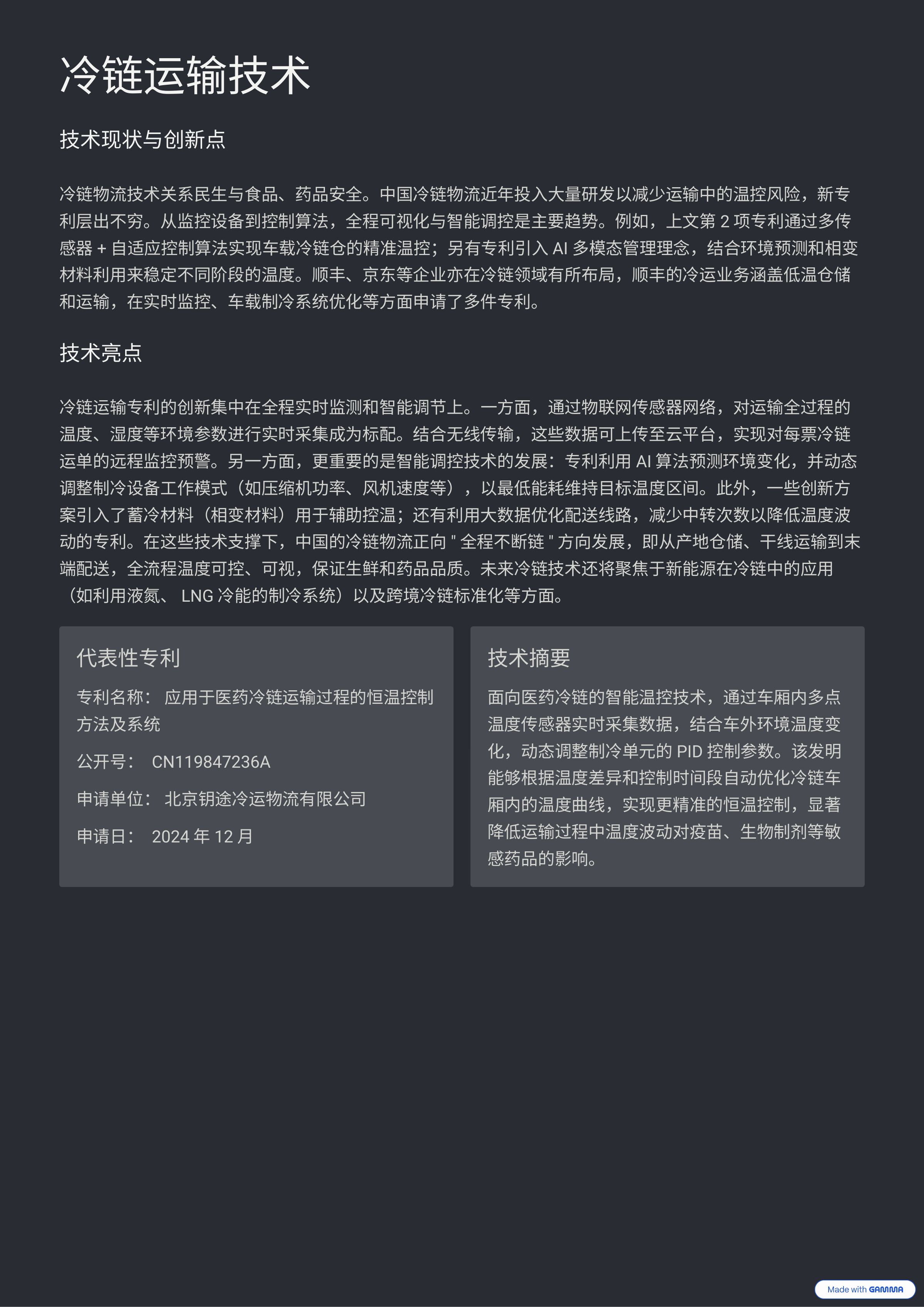

冷链运输技术
技术现状与创新点
冷链物流技术关系民生与食品、药品安全。中国冷链物流近年投入大量研发以减少运输中的温控风险，新专利层出不穷。从监控设备到控制算法，全程可视化与智能调控是主要趋势。例如，上文第2项专利通过多传感器+自适应控制算法实现车载冷链仓的精准温控；另有专利引入AI多模态管理理念，结合环境预测和相变材料利用来稳定不同阶段的温度。顺丰、京东等企业亦在冷链领域有所布局，顺丰的冷运业务涵盖低温仓储和运输，在实时监控、车载制冷系统优化等方面申请了多件专利。
技术亮点
冷链运输专利的创新集中在全程实时监测和智能调节上。一方面，通过物联网传感器网络，对运输全过程的温度、湿度等环境参数进行实时采集成为标配。结合无线传输，这些数据可上传至云平台，实现对每票冷链运单的远程监控预警。另一方面，更重要的是智能调控技术的发展：专利利用AI算法预测环境变化，并动态调整制冷设备工作模式（如压缩机功率、风机速度等），以最低能耗维持目标温度区间。此外，一些创新方案引入了蓄冷材料（相变材料）用于辅助控温；还有利用大数据优化配送线路，减少中转次数以降低温度波动的专利。在这些技术支撑下，中国的冷链物流正向"全程不断链"方向发展，即从产地仓储、干线运输到末端配送，全流程温度可控、可视，保证生鲜和药品品质。未来冷链技术还将聚焦于新能源在冷链中的应用（如利用液氮、LNG冷能的制冷系统）以及跨境冷链标准化等方面。

代表性专利
技术摘要
专利名称： 应用于医药冷链运输过程的恒温控制方法及系统
面向医药冷链的智能温控技术，通过车厢内多点温度传感器实时采集数据，结合车外环境温度变化，动态调整制冷单元的PID控制参数。该发明能够根据温度差异和控制时间段自动优化冷链车厢内的温度曲线，实现更精准的恒温控制，显著降低运输过程中温度波动对疫苗、生物制剂等敏感药品的影响。
公开号： CN119847236A
申请单位： 北京钥途冷运物流有限公司
申请日： 2024年12月